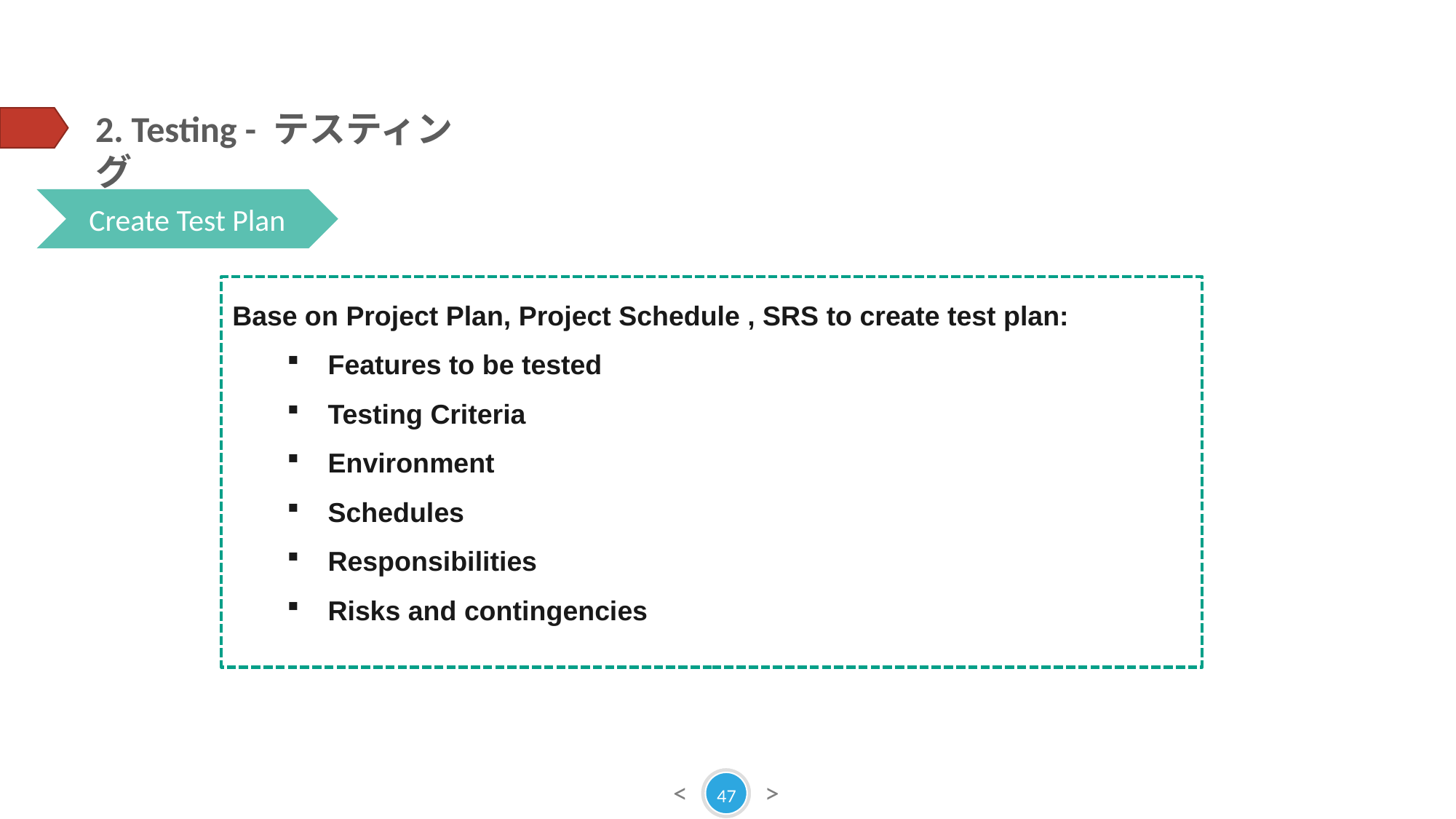

2. Testing - テスティング
Create Test Plan
Base on Project Plan, Project Schedule , SRS to create test plan:
Features to be tested
Testing Criteria
Environment
Schedules
Responsibilities
Risks and contingencies
47